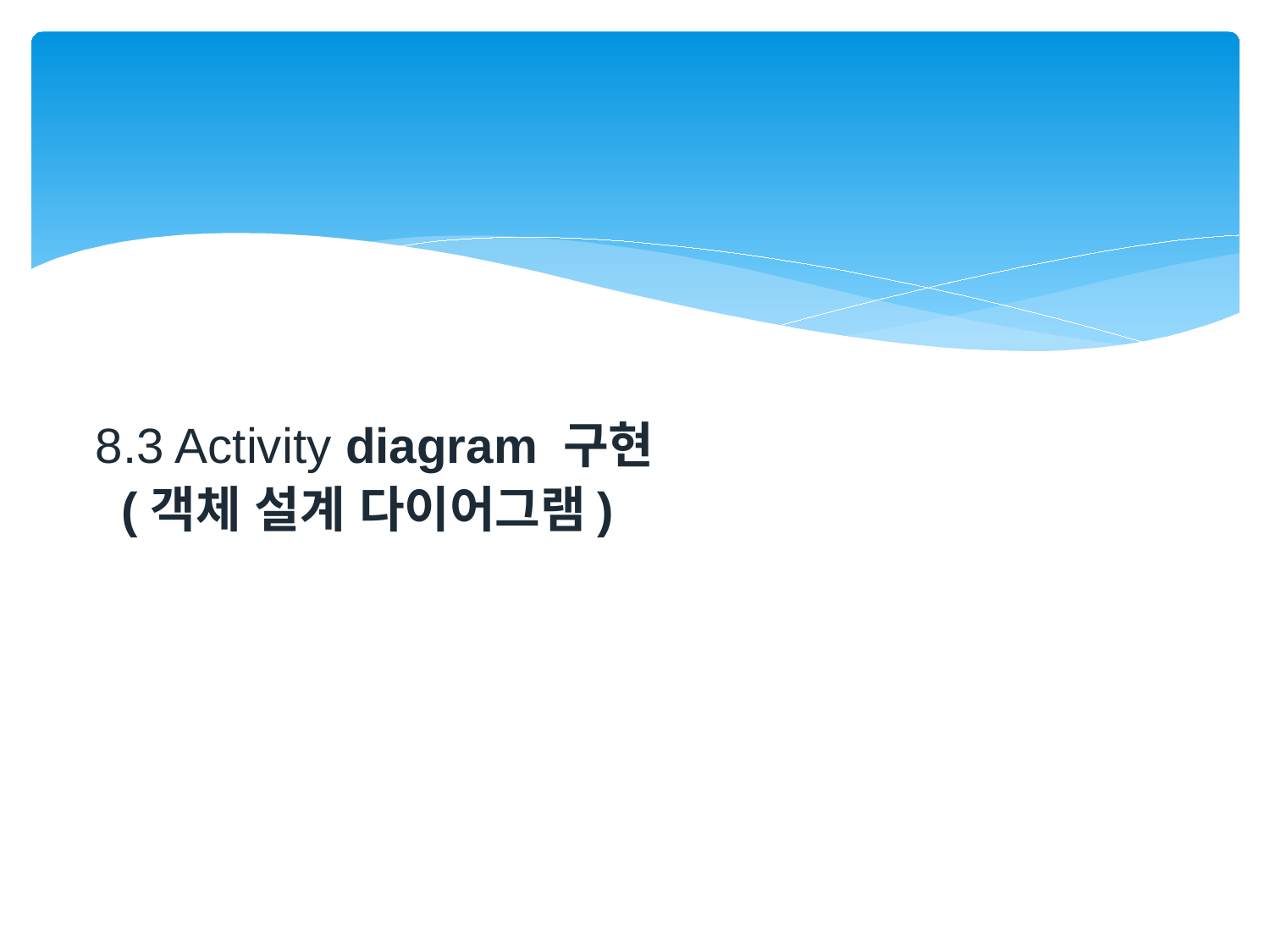

# 8.3 Activity diagram 구현 (객체 설계 다이어그램)